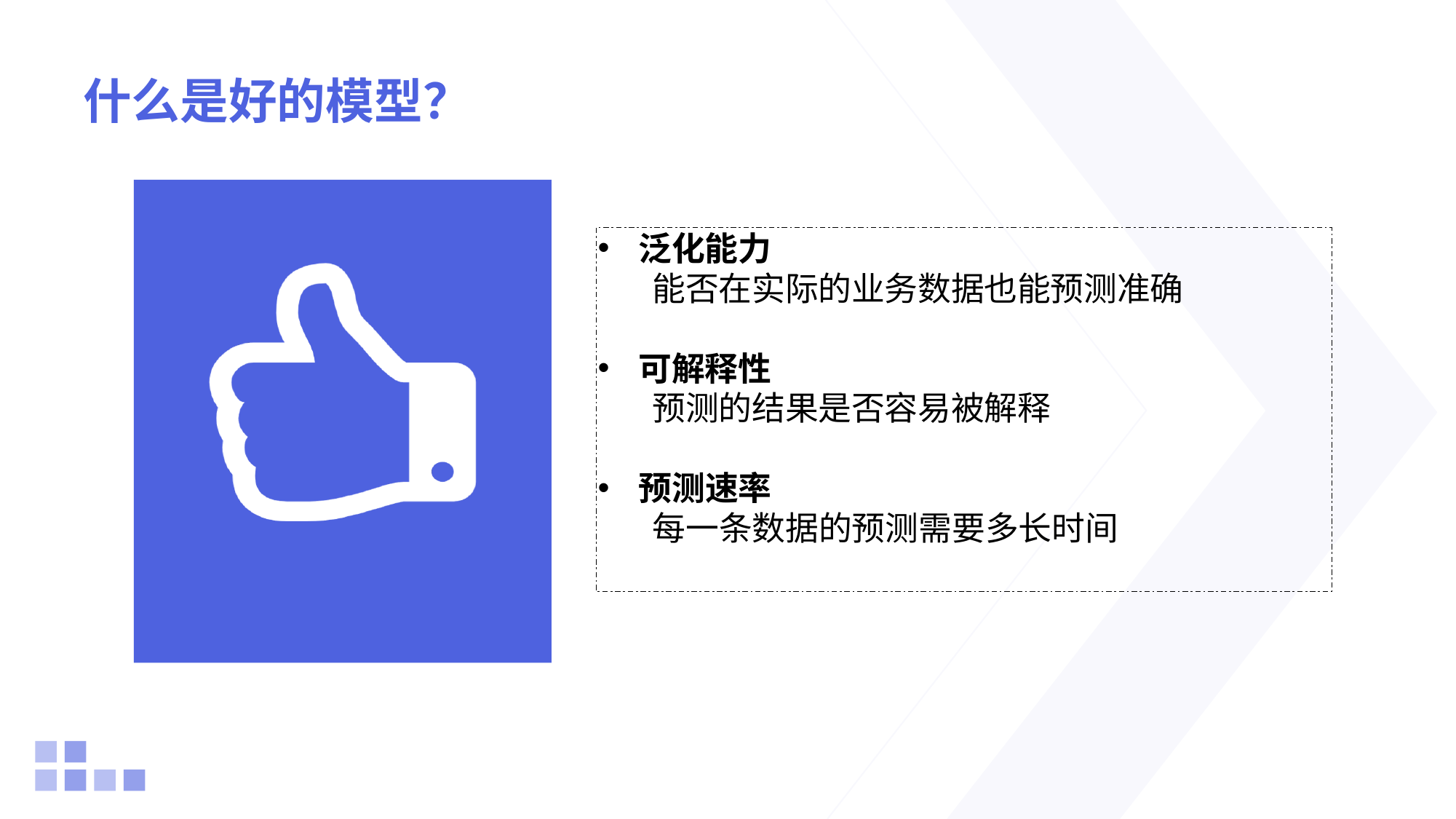

# 什么是好的模型？

泛化能力
能否在实际的业务数据也能预测准确

可解释性
预测的结果是否容易被解释

预测速率
每一条数据的预测需要多长时间